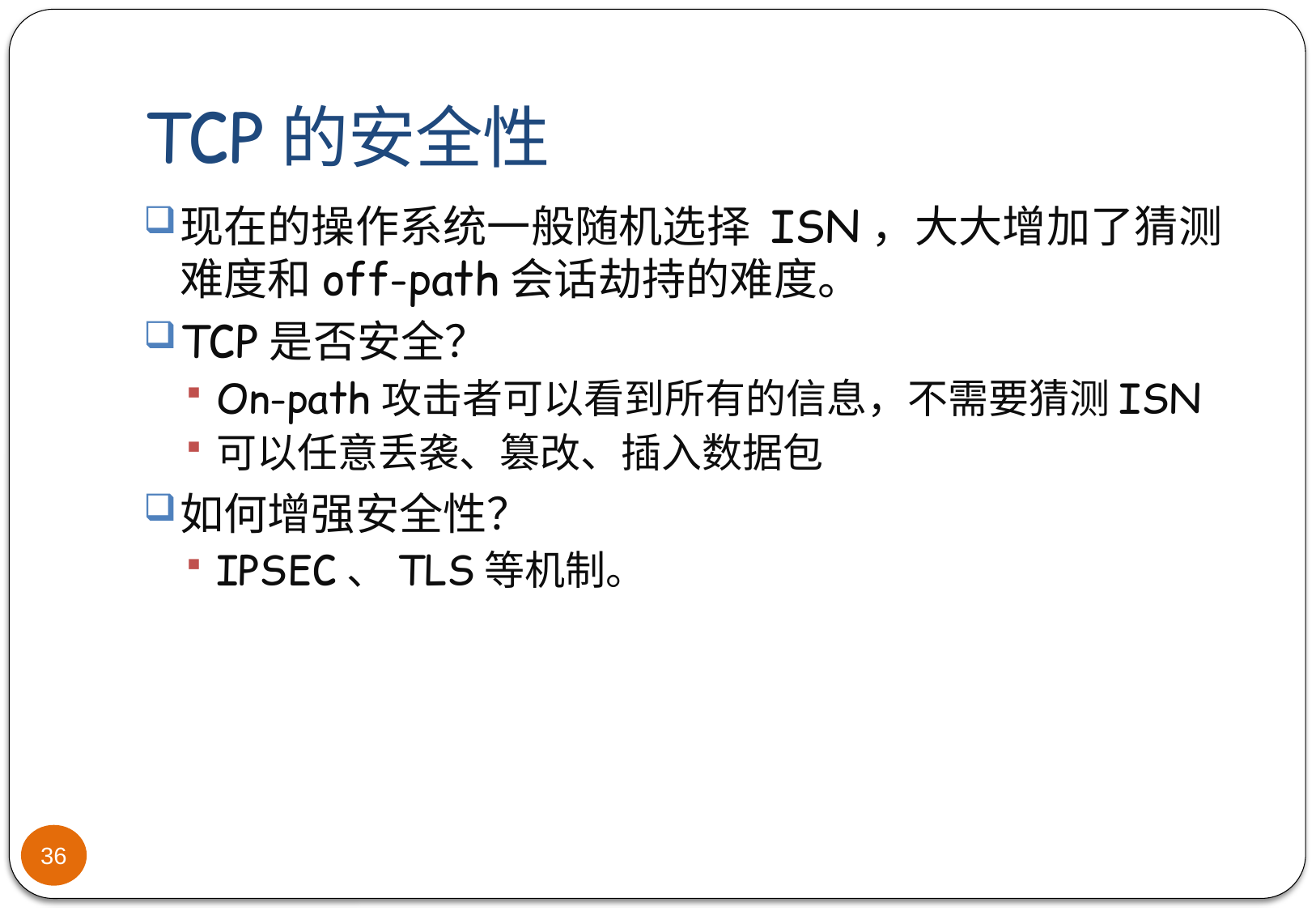

# TCP的安全性
现在的操作系统一般随机选择 ISN，大大增加了猜测难度和off-path会话劫持的难度。
TCP是否安全？
On-path攻击者可以看到所有的信息，不需要猜测ISN
可以任意丢袭、篡改、插入数据包
如何增强安全性？
IPSEC、TLS等机制。
36